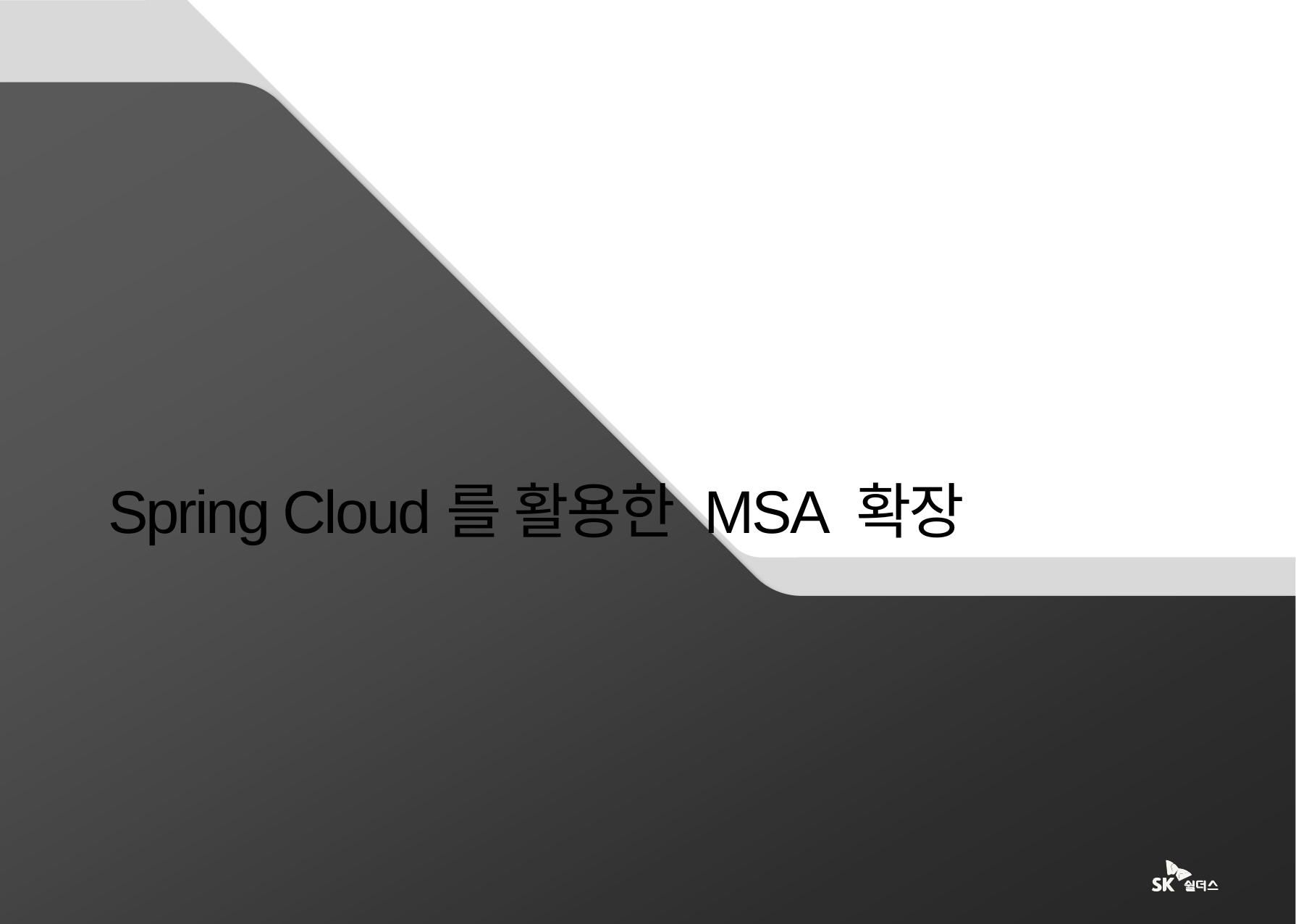

Ⅱ.
Spring Cloud를 활용한 MSA 확장
1. S.IoT MSA 구성 현황
2. Spring Cloud Config
3. Spring Cloud Feign / Ribbon
4. Spring Cloud Eureka
5. Spring Cloud Zuul
6. Spring Cloud Sleuth-Zipkin
7. Spring Cloud Hystrix